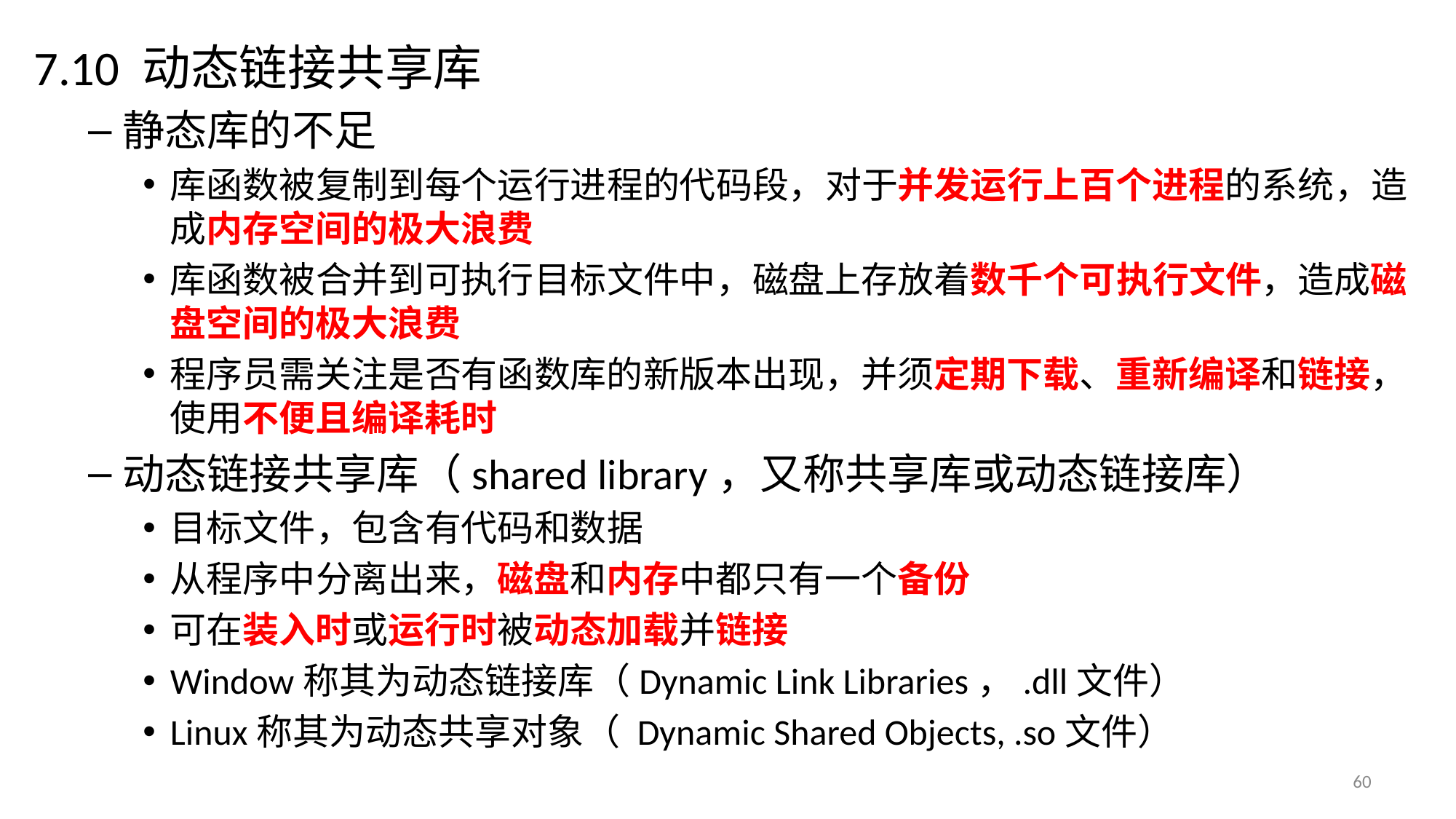

7.10 动态链接共享库
静态库的不足
库函数被复制到每个运行进程的代码段，对于并发运行上百个进程的系统，造成内存空间的极大浪费
库函数被合并到可执行目标文件中，磁盘上存放着数千个可执行文件，造成磁盘空间的极大浪费
程序员需关注是否有函数库的新版本出现，并须定期下载、重新编译和链接，使用不便且编译耗时
动态链接共享库（shared library，又称共享库或动态链接库）
目标文件，包含有代码和数据
从程序中分离出来，磁盘和内存中都只有一个备份
可在装入时或运行时被动态加载并链接
Window称其为动态链接库（Dynamic Link Libraries，.dll文件）
Linux称其为动态共享对象（ Dynamic Shared Objects, .so文件）
60